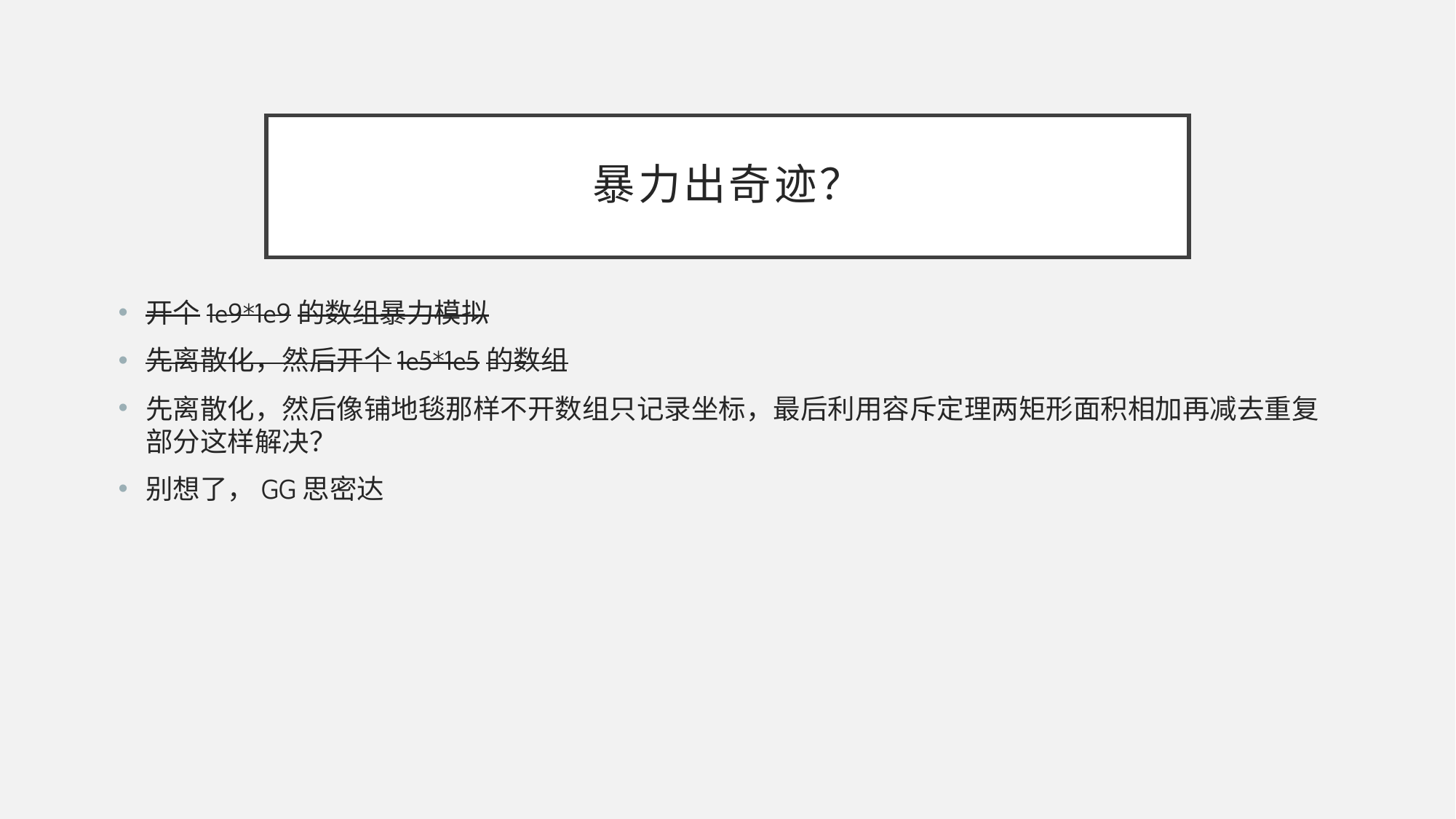

# 暴力出奇迹？
开个1e9*1e9的数组暴力模拟
先离散化，然后开个1e5*1e5的数组
先离散化，然后像铺地毯那样不开数组只记录坐标，最后利用容斥定理两矩形面积相加再减去重复部分这样解决？
别想了，GG思密达